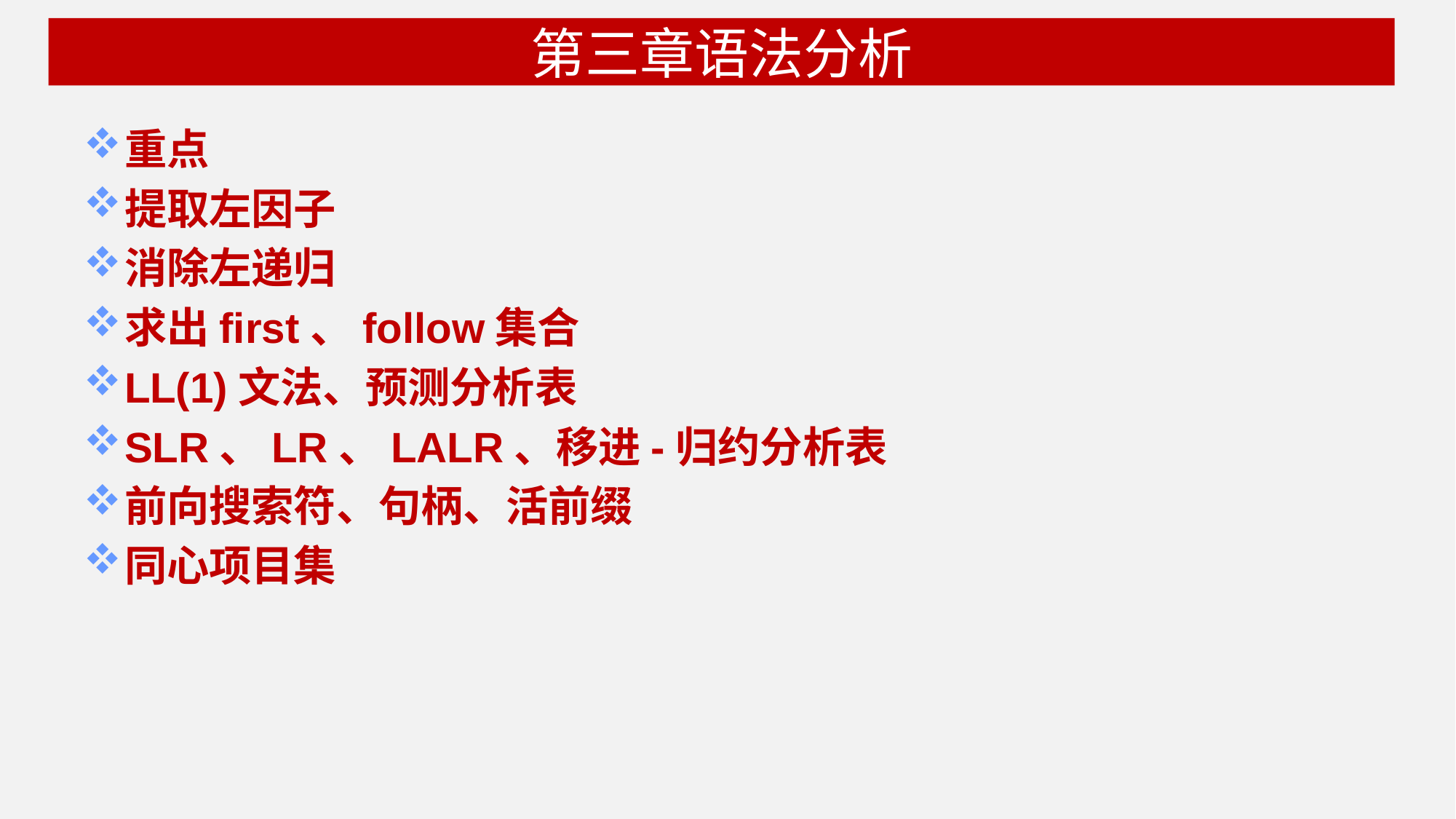

# 第三章语法分析
重点
提取左因子
消除左递归
求出first、follow集合
LL(1)文法、预测分析表
SLR、LR、LALR、移进-归约分析表
前向搜索符、句柄、活前缀
同心项目集